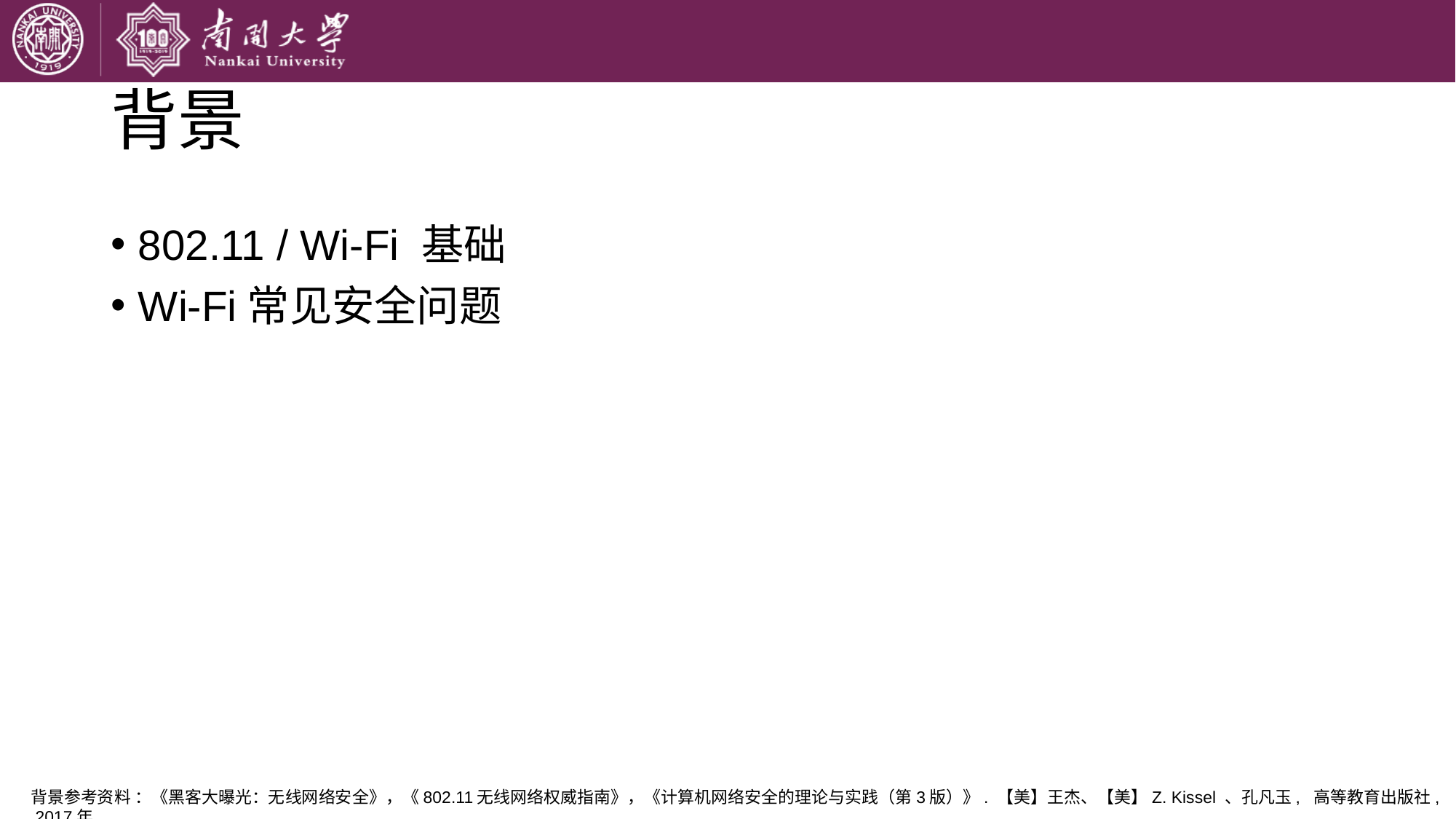

# 背景
802.11 / Wi-Fi 基础
Wi-Fi常见安全问题

背景参考资料 ：《黑客大曝光：无线网络安全》，《802.11无线网络权威指南》，《计算机网络安全的理论与实践（第3版）》. 【美】王杰、【美】Z. Kissel 、孔凡玉,  高等教育出版社,  2017年.